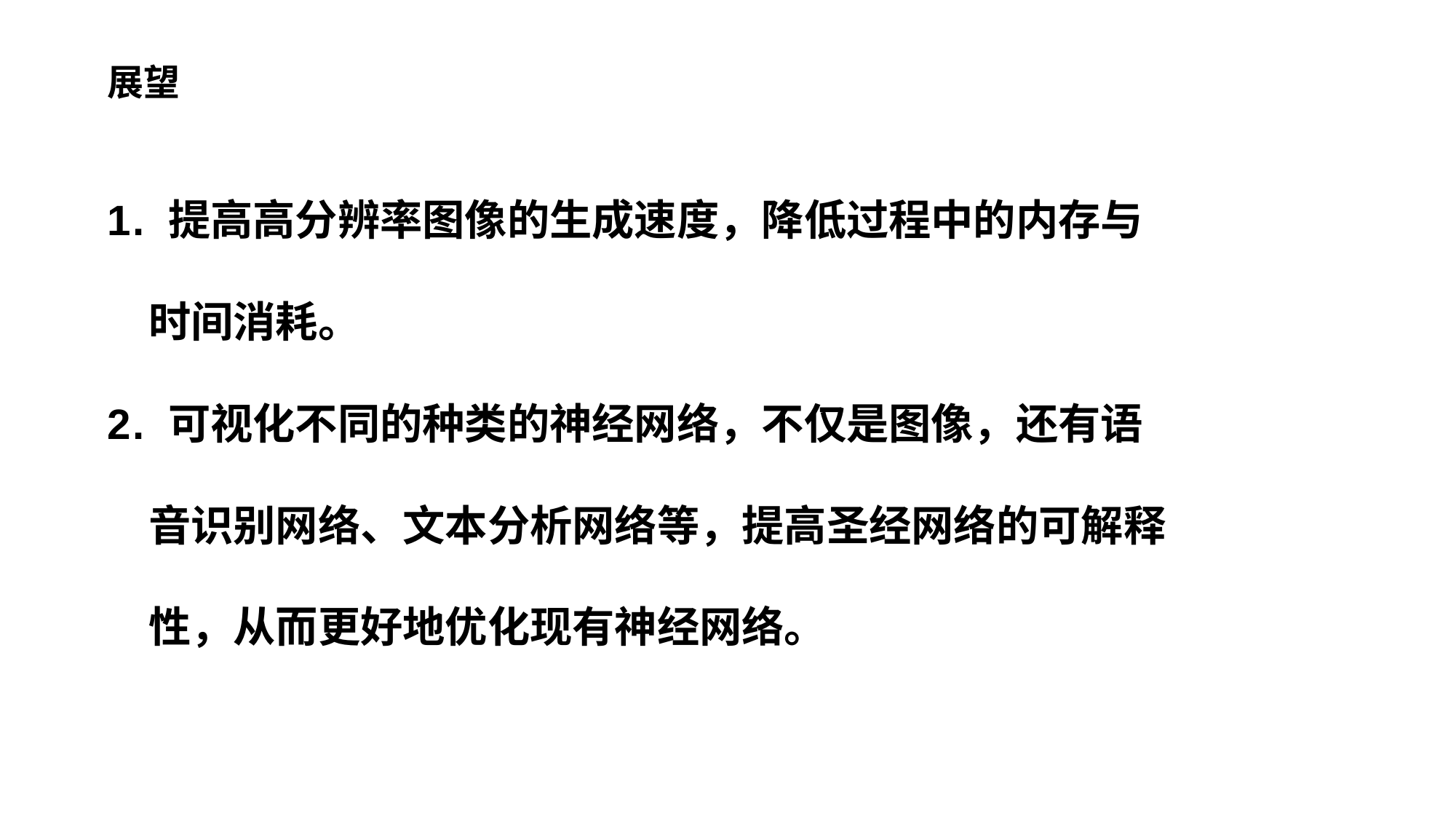

展望
 提高高分辨率图像的生成速度，降低过程中的内存与时间消耗。
 可视化不同的种类的神经网络，不仅是图像，还有语音识别网络、文本分析网络等，提高圣经网络的可解释性，从而更好地优化现有神经网络。